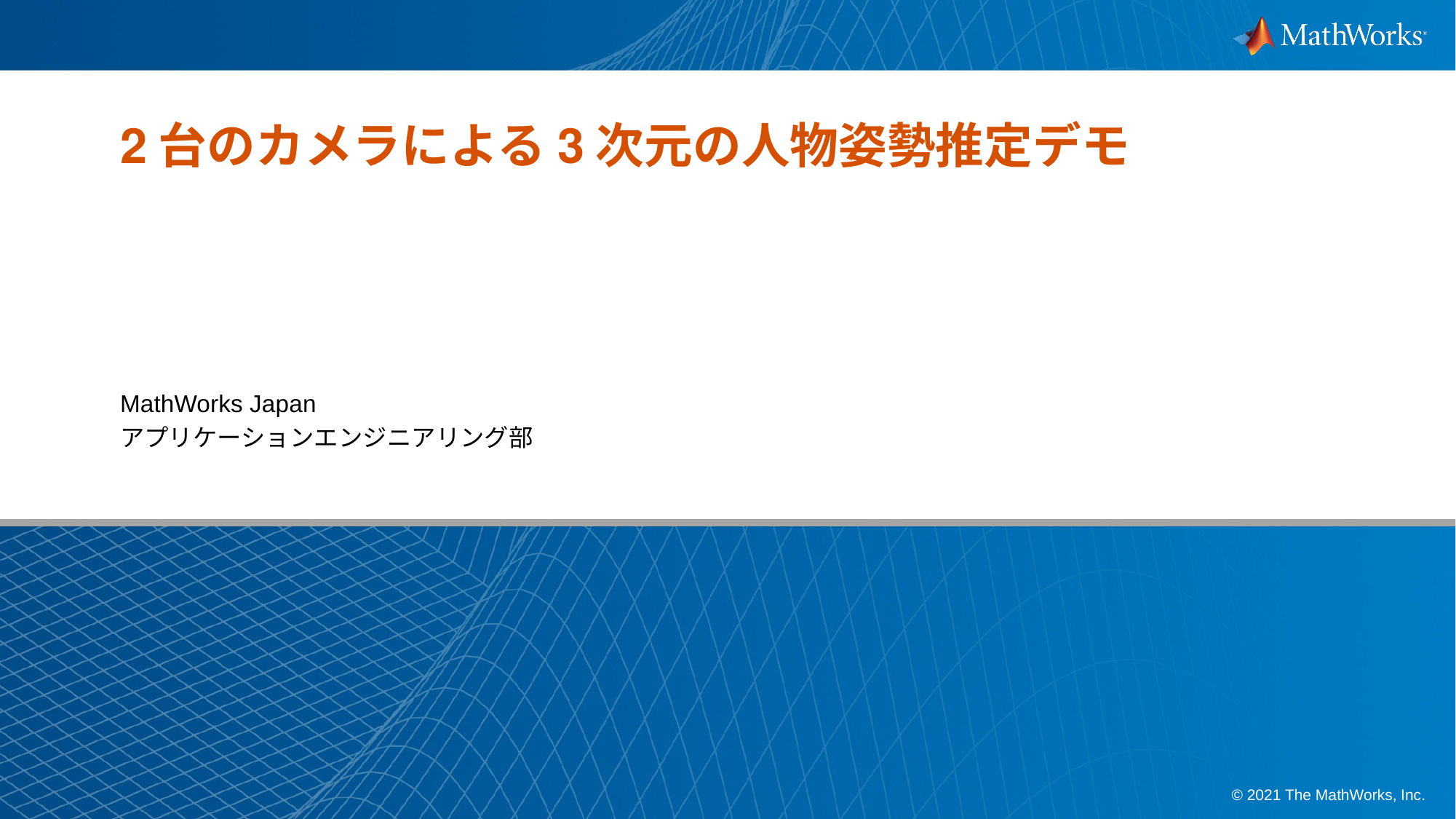

# 2台のカメラによる3次元の人物姿勢推定デモ
MathWorks Japan
アプリケーションエンジニアリング部